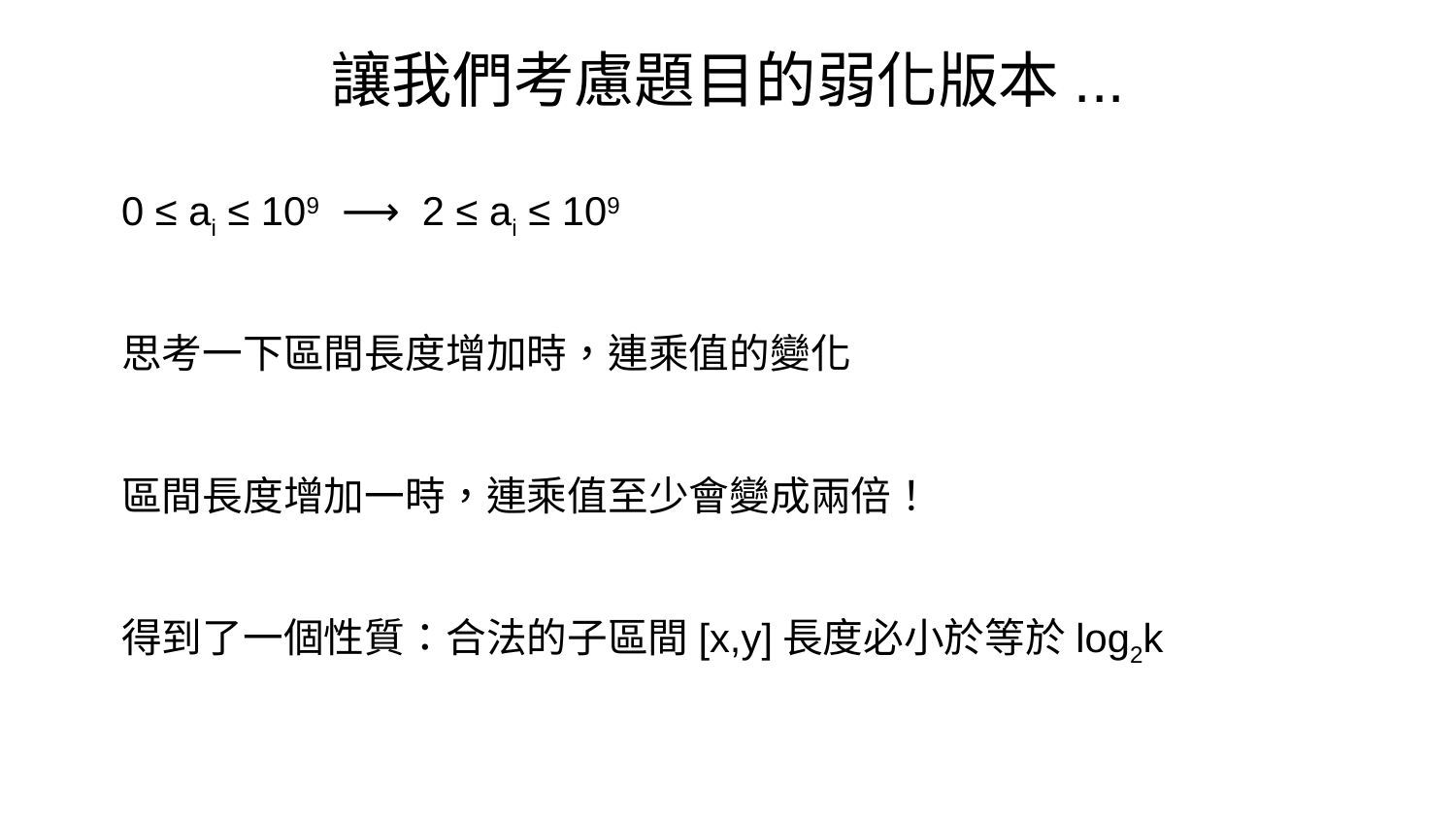

讓我們考慮題目的弱化版本...
0 ≤ ai ≤ 109  ⟶  2 ≤ ai ≤ 109

思考一下區間長度增加時，連乘值的變化
區間長度增加一時，連乘值至少會變成兩倍！

得到了一個性質：合法的子區間[x,y]長度必小於等於log2k